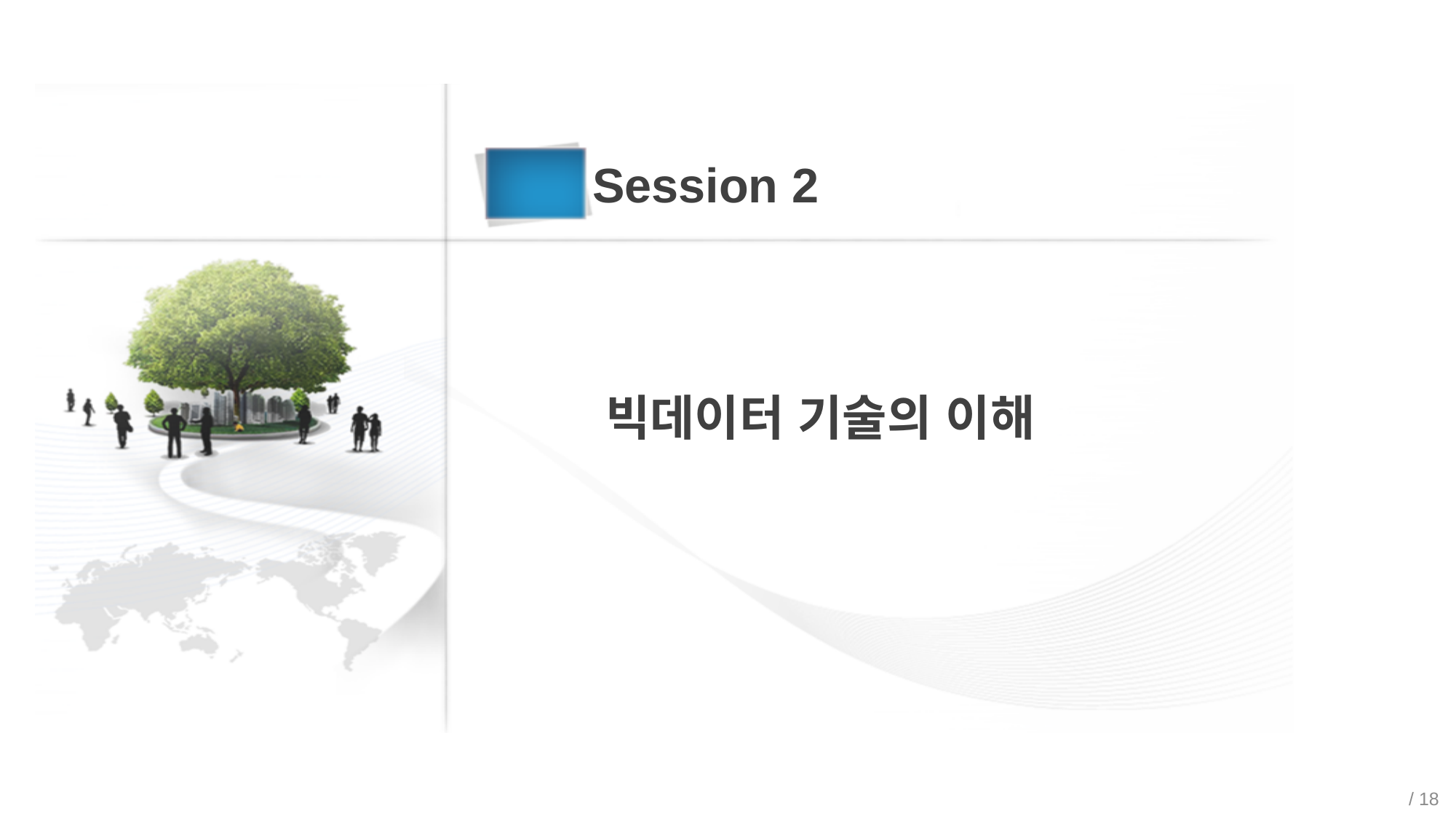

Session 2
빅데이터 기술의 이해
/ 18